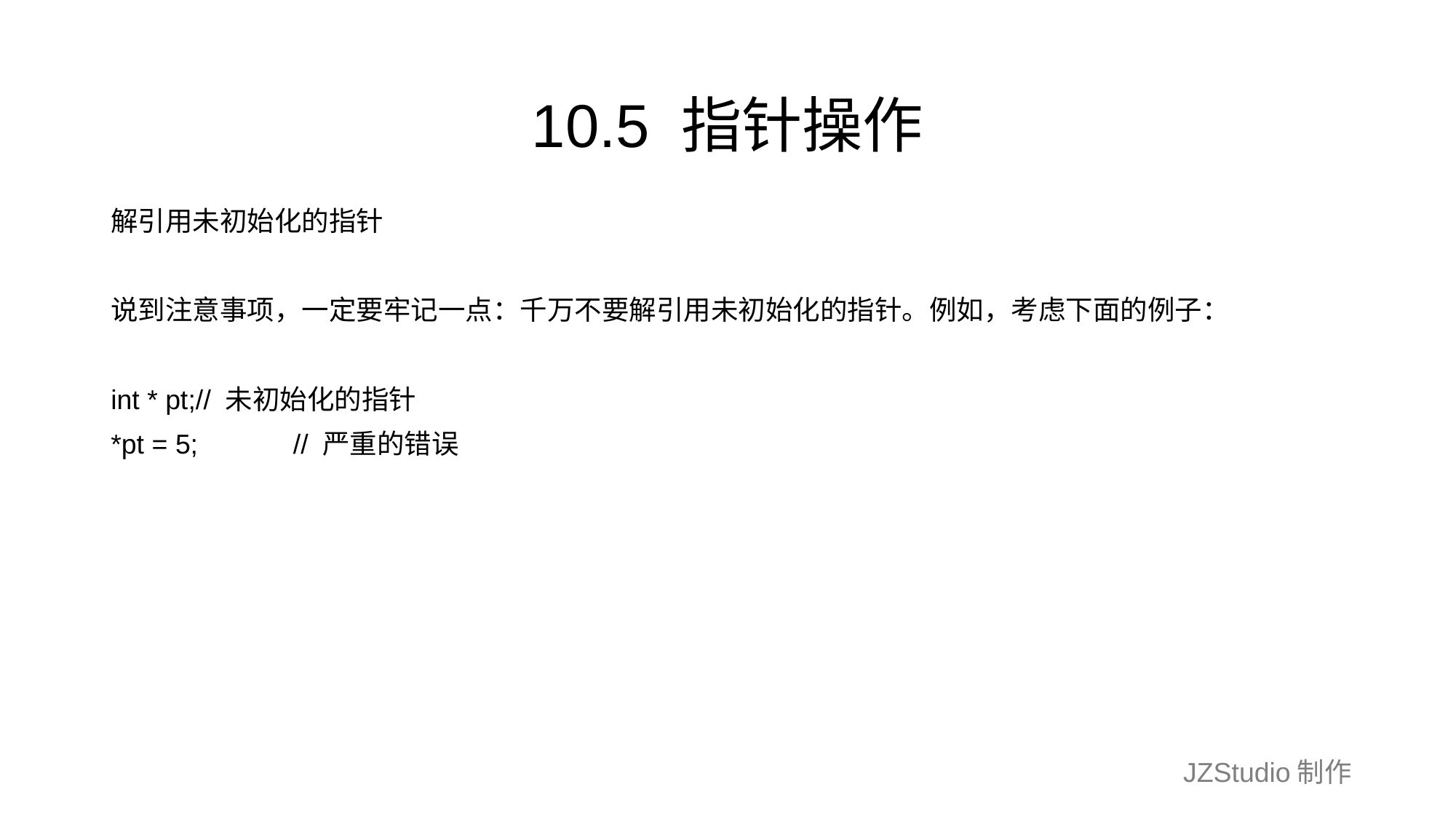

# 10.5 指针操作
解引用未初始化的指针

说到注意事项，一定要牢记一点：千万不要解引用未初始化的指针。例如，考虑下面的例子：

int * pt;// 未初始化的指针
*pt = 5;　　　// 严重的错误